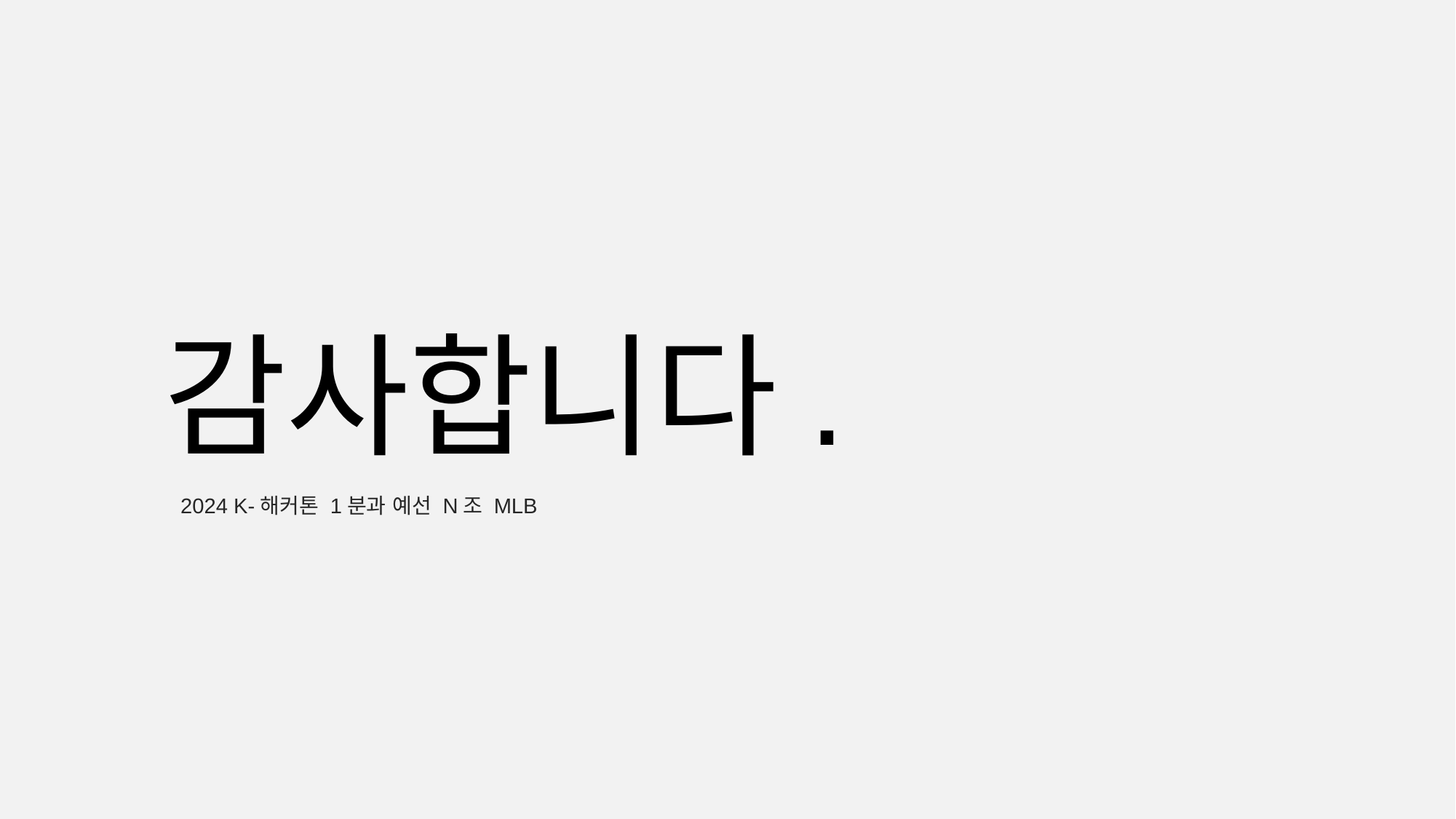

감사합니다.
2024 K-해커톤 1분과 예선 N조 MLB